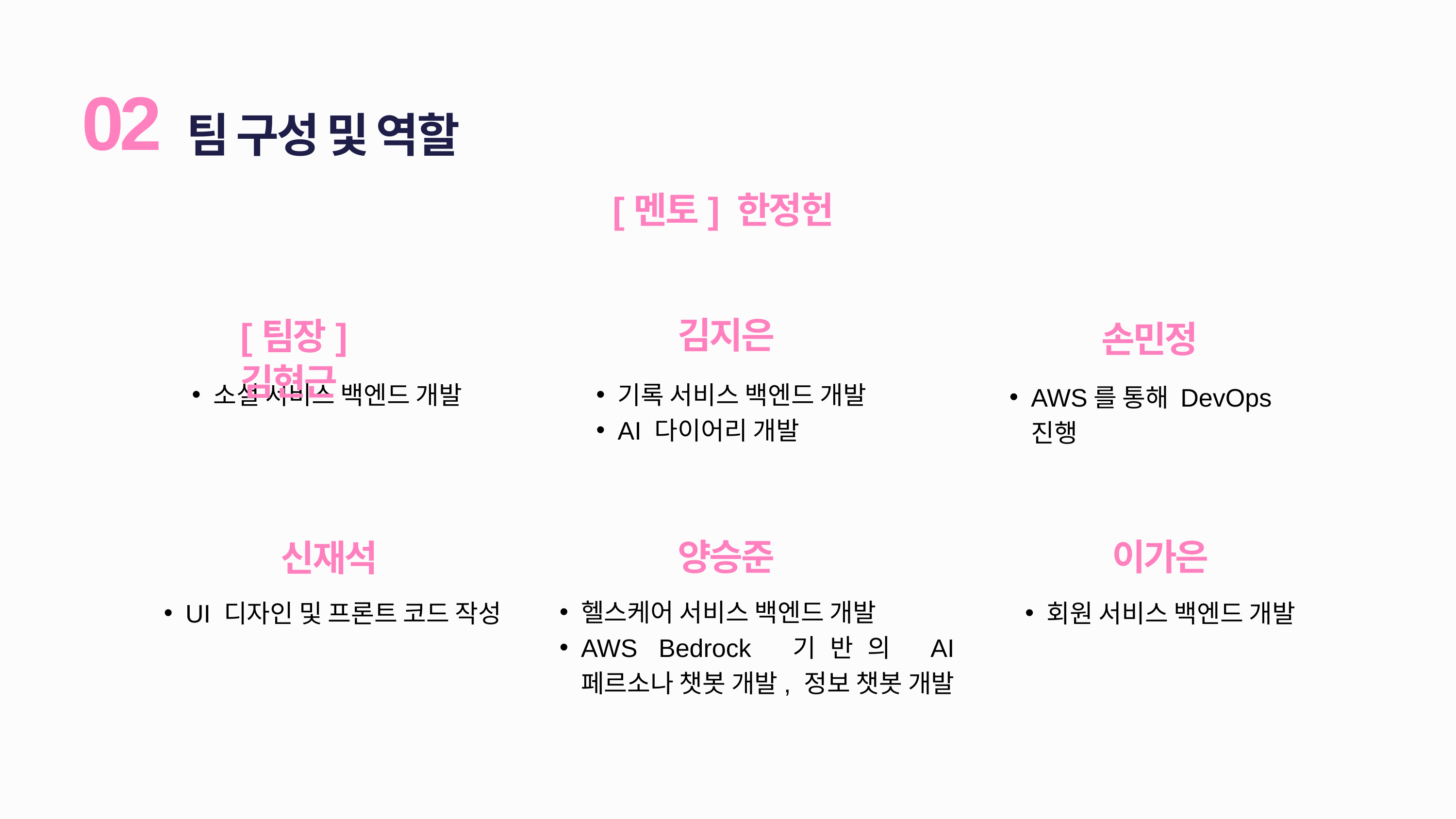

팀 구성 및 역할
02
[멘토] 한정헌
김지은
[팀장] 김현근
손민정
소셜 서비스 백엔드 개발

기록 서비스 백엔드 개발
AI 다이어리 개발
AWS를 통해 DevOps 진행
양승준
이가은
신재석
헬스케어 서비스 백엔드 개발
AWS Bedrock 기반의 AI 페르소나 챗봇 개발, 정보 챗봇 개발
UI 디자인 및 프론트 코드 작성
회원 서비스 백엔드 개발